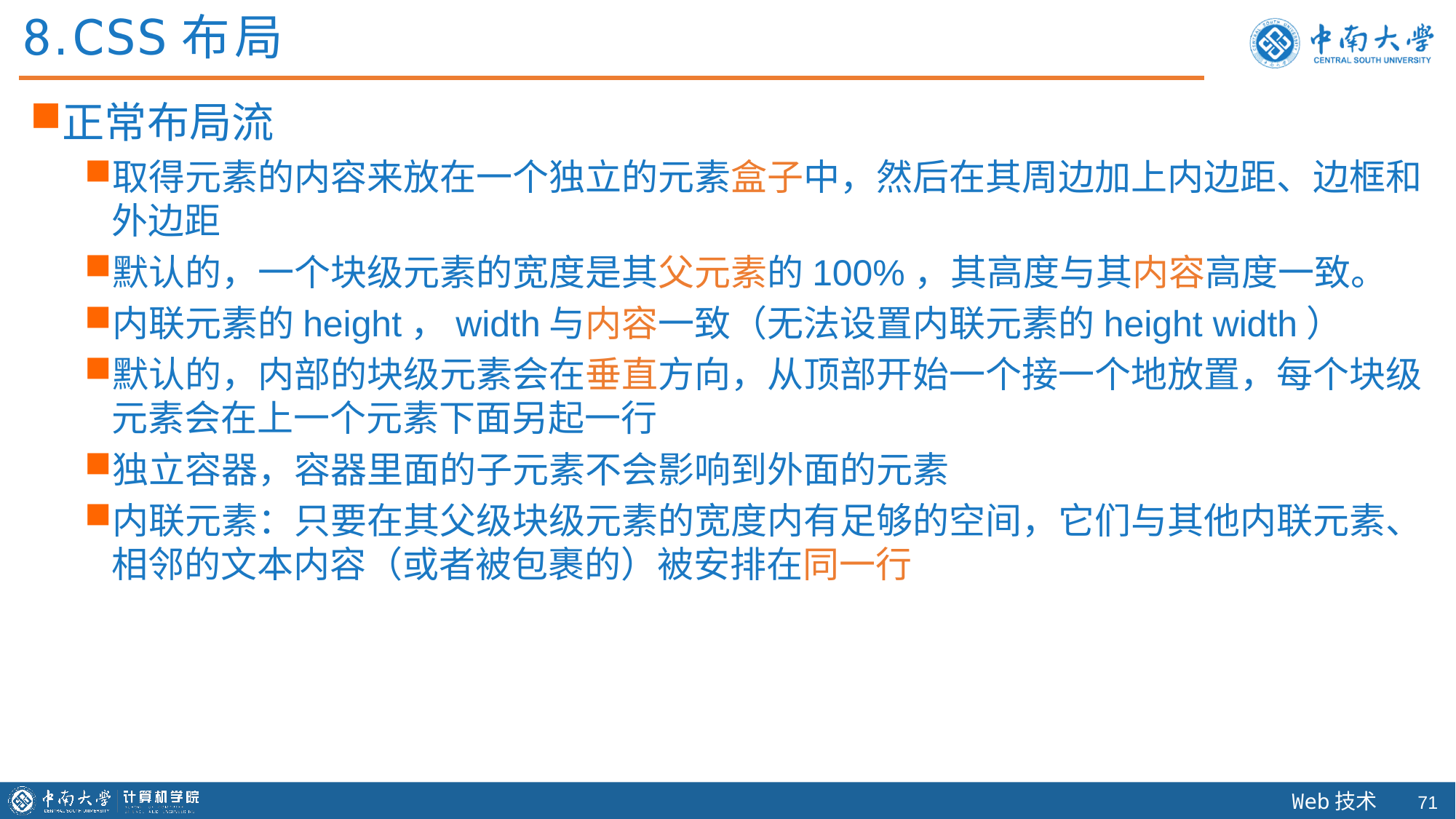

8.CSS布局
正常布局流
取得元素的内容来放在一个独立的元素盒子中，然后在其周边加上内边距、边框和外边距
默认的，一个块级元素的宽度是其父元素的100%，其高度与其内容高度一致。
内联元素的height，width与内容一致（无法设置内联元素的height width）
默认的，内部的块级元素会在垂直方向，从顶部开始一个接一个地放置，每个块级元素会在上一个元素下面另起一行
独立容器，容器里面的子元素不会影响到外面的元素
内联元素：只要在其父级块级元素的宽度内有足够的空间，它们与其他内联元素、相邻的文本内容（或者被包裹的）被安排在同一行
71